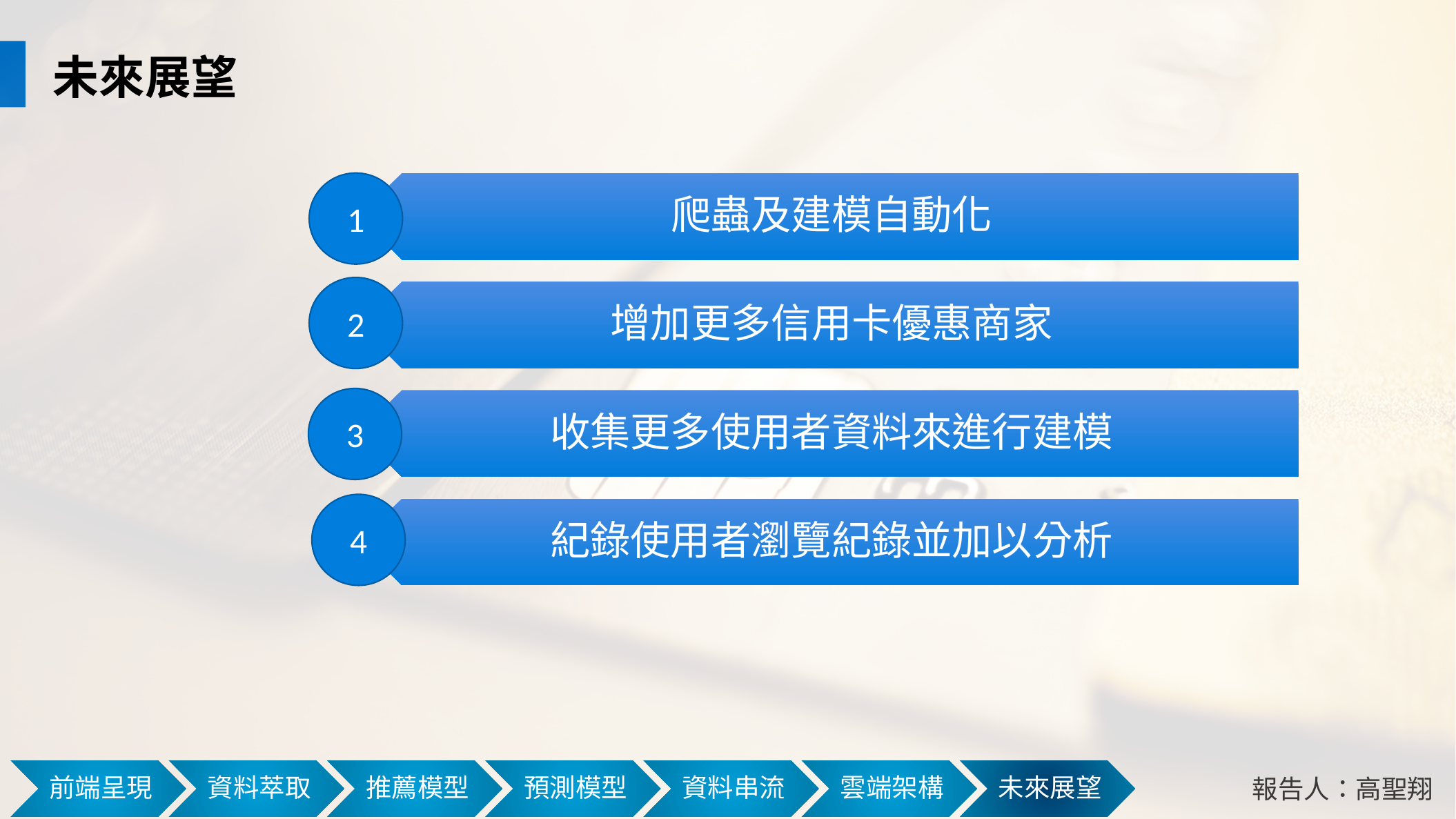

未來展望
爬蟲及建模自動化
增加更多信用卡優惠商家
收集更多使用者資料來進行建模
紀錄使用者瀏覽紀錄並加以分析
1
2
3
4
前端呈現
資料萃取
推薦模型
預測模型
資料串流
雲端架構
未來展望
報告人：高聖翔